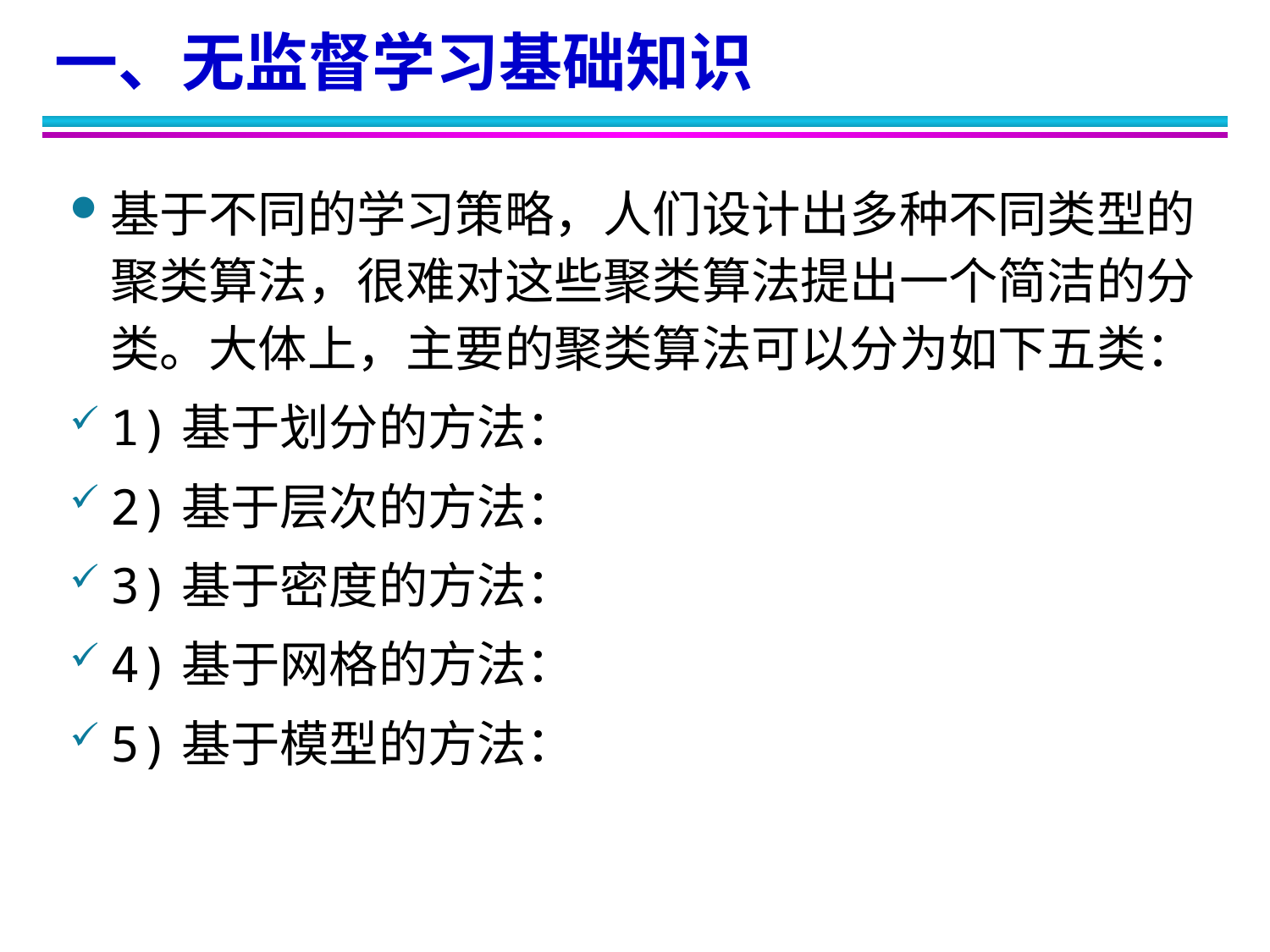

一、无监督学习基础知识
基于不同的学习策略，人们设计出多种不同类型的聚类算法，很难对这些聚类算法提出一个简洁的分类。大体上，主要的聚类算法可以分为如下五类：
1)基于划分的方法：
2)基于层次的方法：
3)基于密度的方法：
4)基于网格的方法：
5)基于模型的方法：